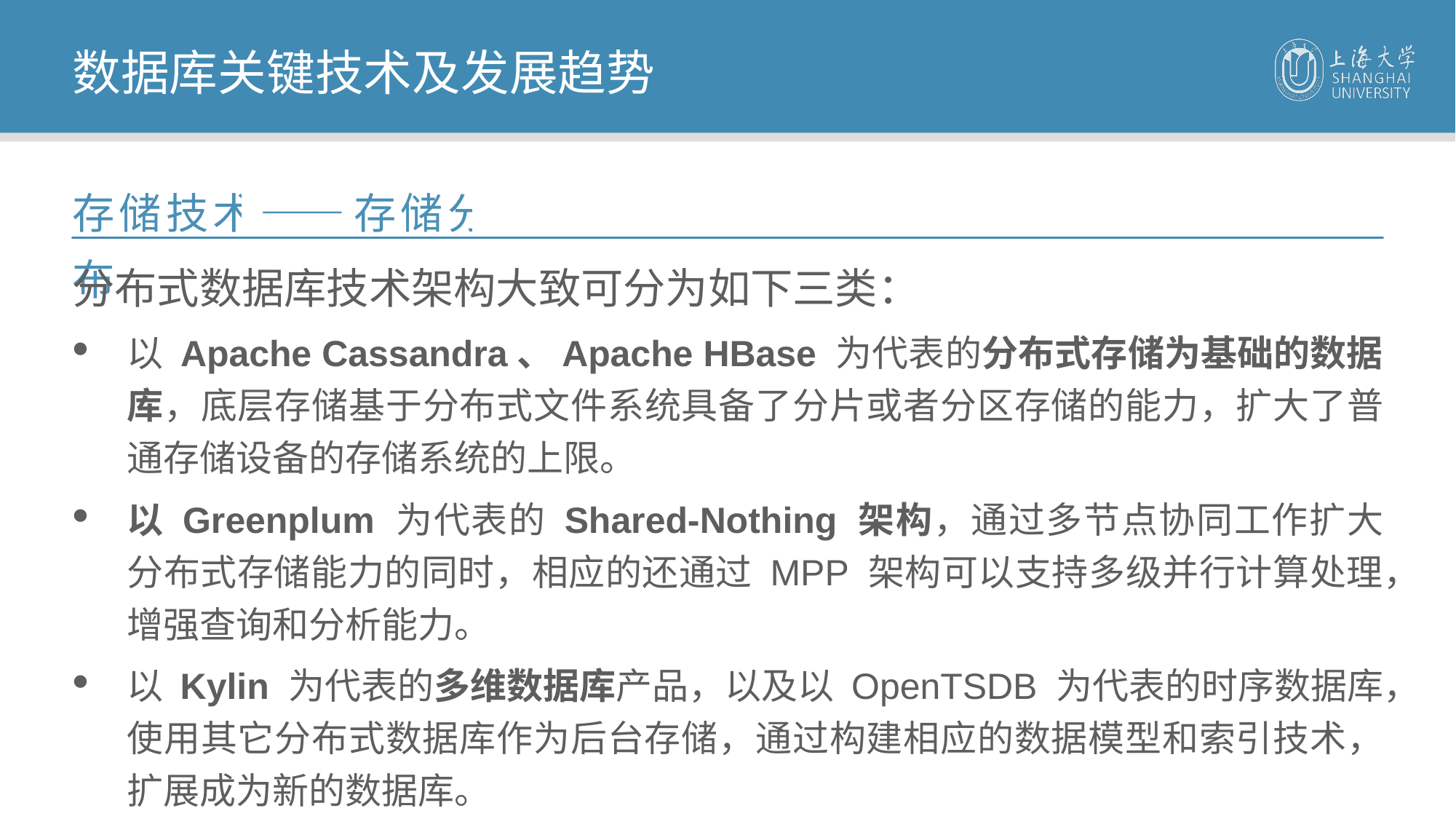

数据库关键技术及发展趋势
存储技术——存储分布
分布式数据库技术架构大致可分为如下三类：
以 Apache Cassandra、Apache HBase 为代表的分布式存储为基础的数据库，底层存储基于分布式文件系统具备了分片或者分区存储的能力，扩大了普通存储设备的存储系统的上限。
以 Greenplum 为代表的 Shared-Nothing 架构，通过多节点协同工作扩大分布式存储能力的同时，相应的还通过 MPP 架构可以支持多级并行计算处理，增强查询和分析能力。
以 Kylin 为代表的多维数据库产品，以及以 OpenTSDB 为代表的时序数据库，使用其它分布式数据库作为后台存储，通过构建相应的数据模型和索引技术，扩展成为新的数据库。